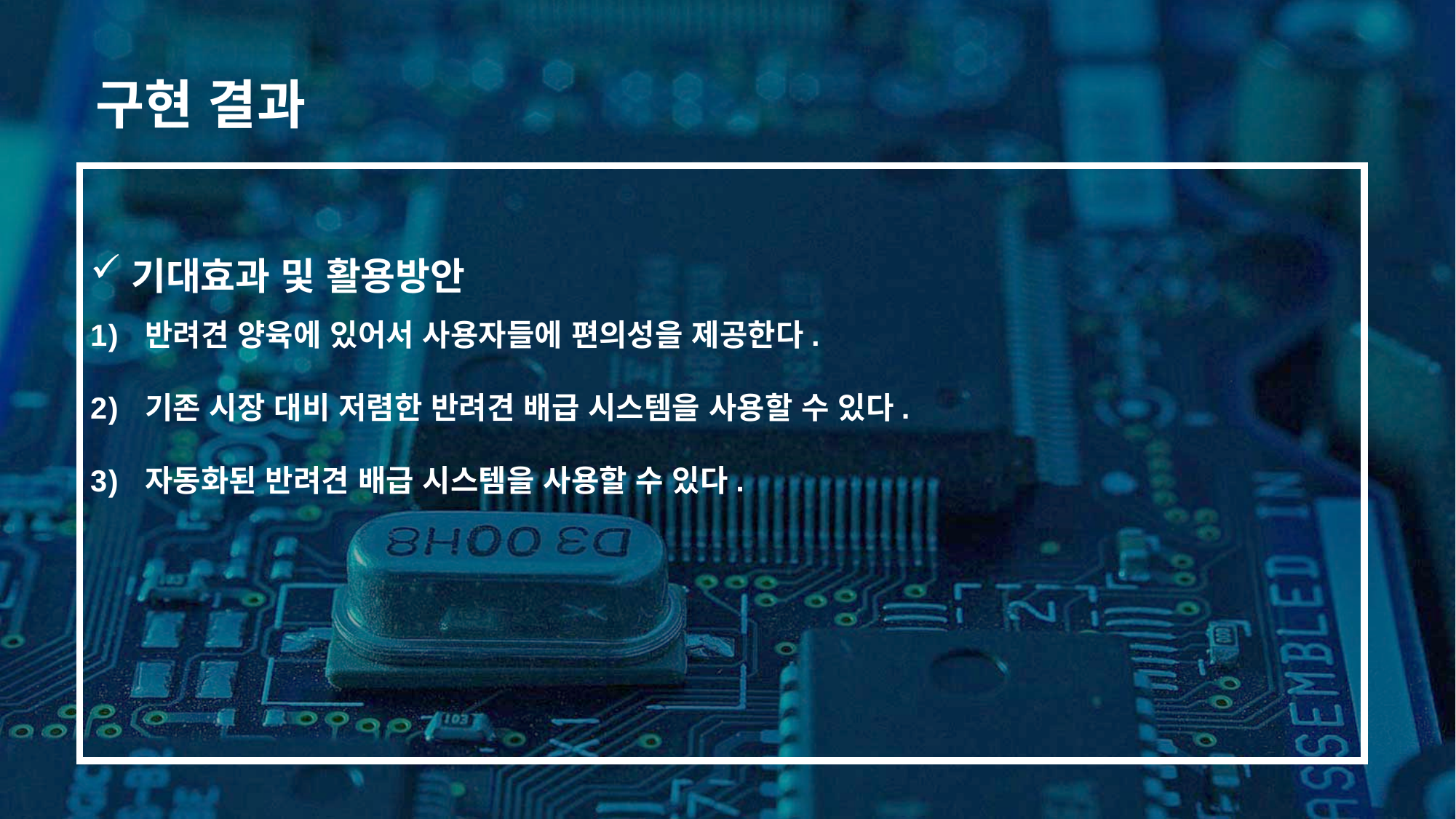

구현 결과

기대효과 및 활용방안

반려견 양육에 있어서 사용자들에 편의성을 제공한다.

기존 시장 대비 저렴한 반려견 배급 시스템을 사용할 수 있다.

자동화된 반려견 배급 시스템을 사용할 수 있다.